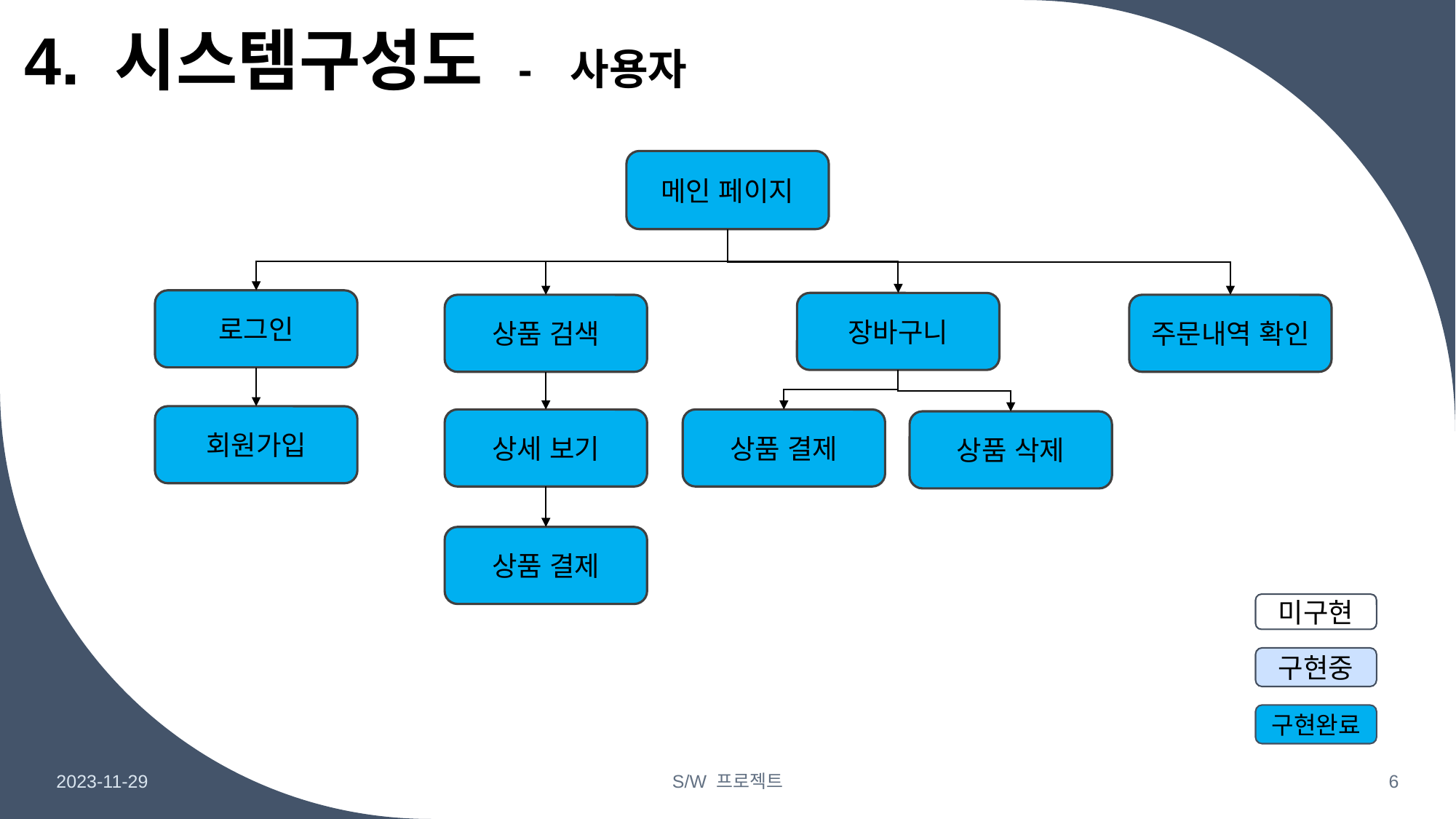

# 4. 시스템구성도 - 사용자
메인 페이지
로그인
장바구니
상품 검색
주문내역 확인
회원가입
상세 보기
상품 결제
상품 삭제
상품 결제
미구현
구현중
구현완료
2023-11-29
S/W 프로젝트
6